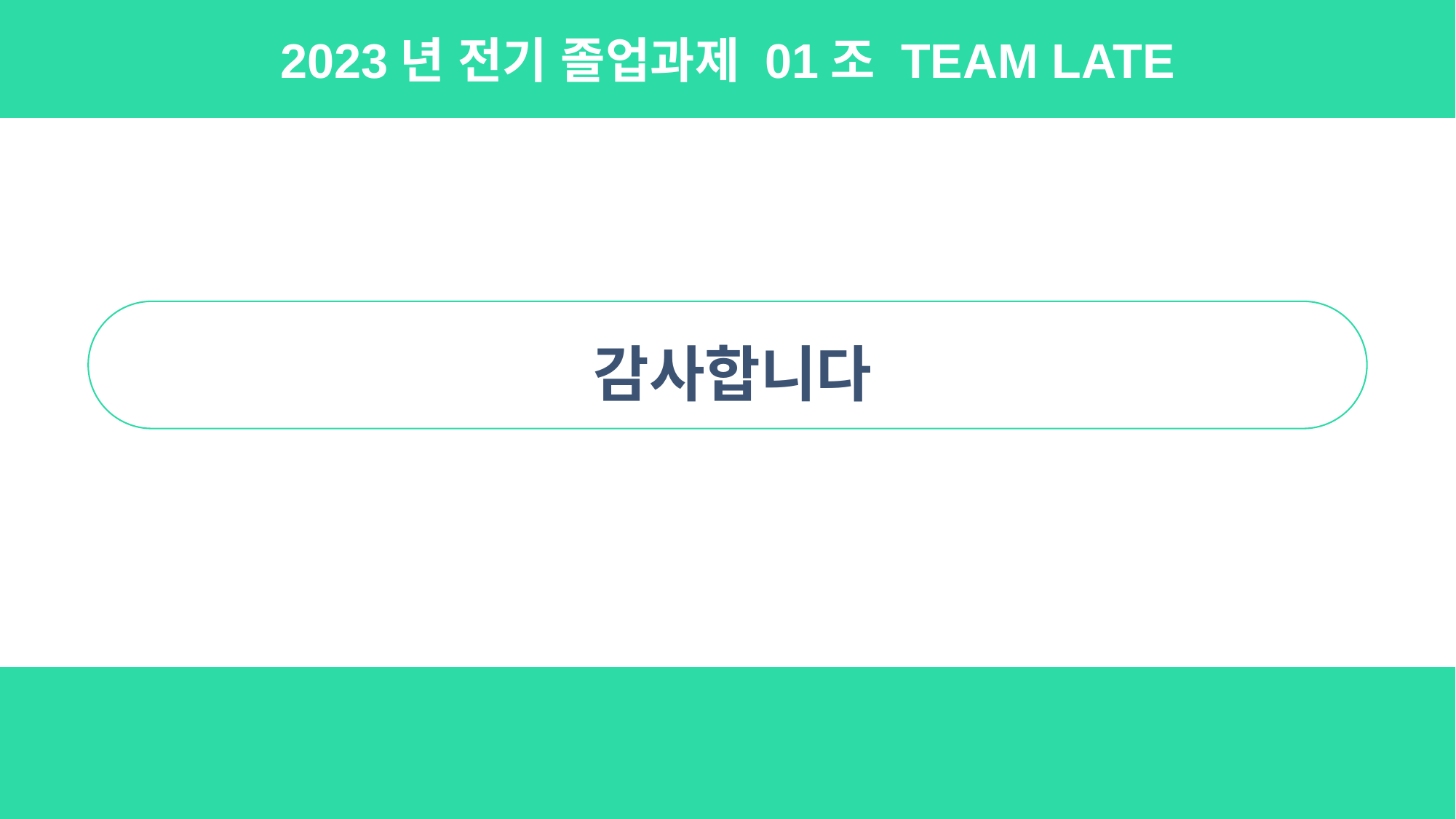

2023년 전기 졸업과제 01조 TEAM LATE

감사합니다